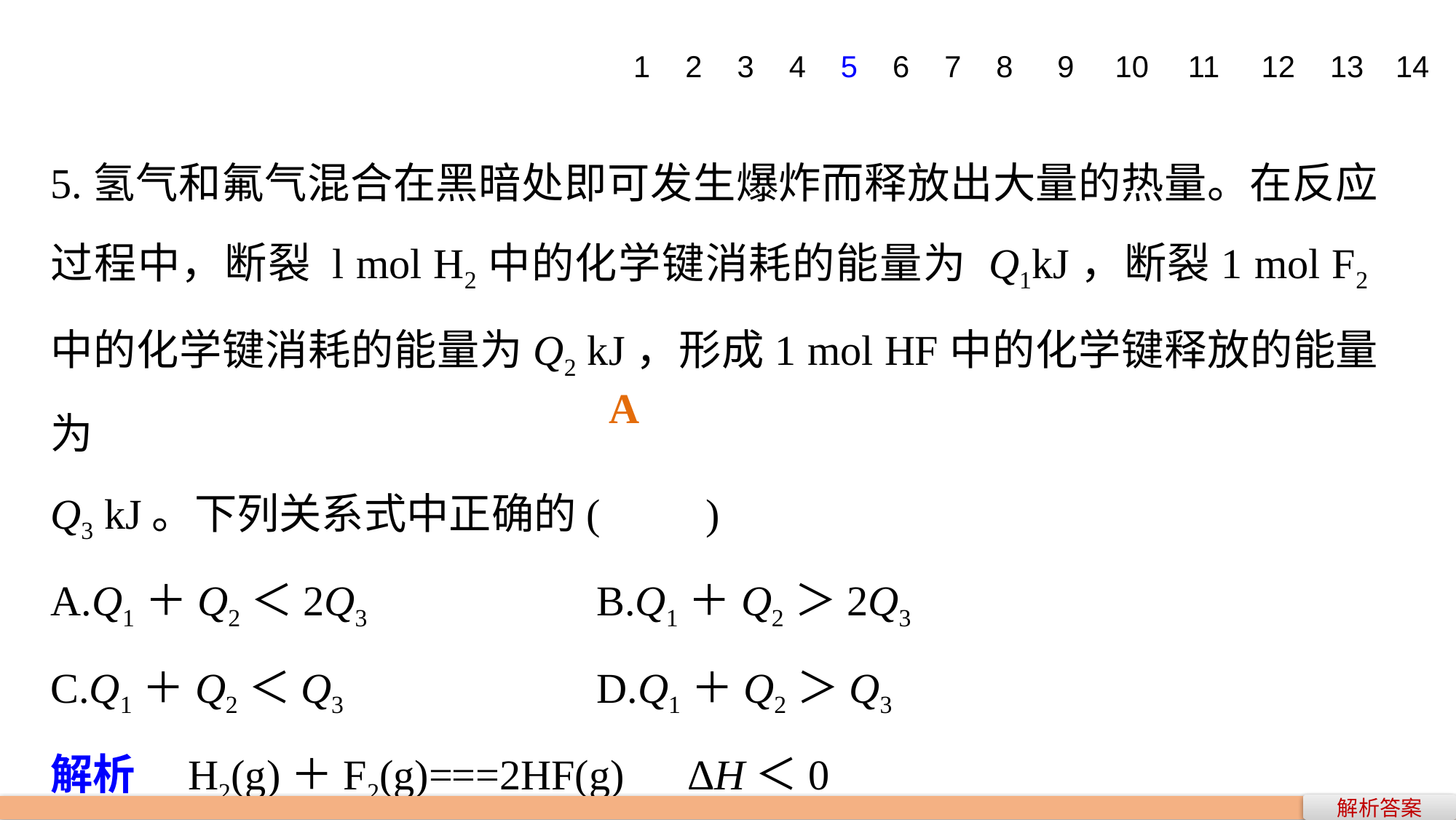

1
2
3
4
5
6
7
8
9
10
11
12
13
14
5.氢气和氟气混合在黑暗处即可发生爆炸而释放出大量的热量。在反应过程中，断裂 l mol H2中的化学键消耗的能量为 Q1kJ，断裂1 mol F2中的化学键消耗的能量为Q2 kJ，形成1 mol HF中的化学键释放的能量为
Q3 kJ。下列关系式中正确的(　　)
A.Q1＋Q2＜2Q3  		B.Q1＋Q2＞2Q3
C.Q1＋Q2＜Q3  			D.Q1＋Q2＞Q3
解析　H2(g)＋F2(g)===2HF(g)　ΔH＜0
ΔH＝Q1＋Q2－2Q3＜0	　　　所以Q1＋Q2＜2Q3。
A
解析答案